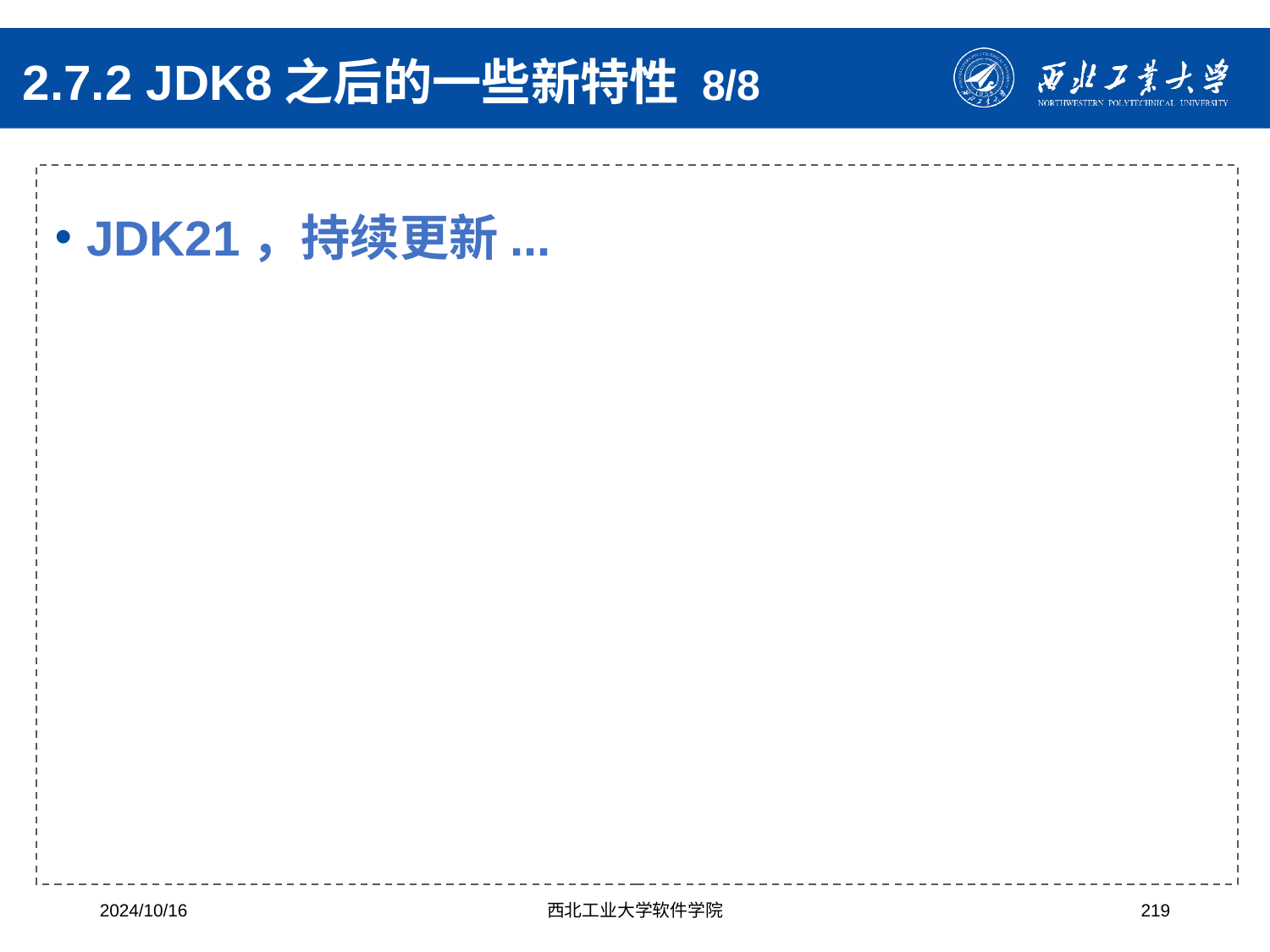

# 2.7.2 JDK8之后的一些新特性 8/8
JDK21，持续更新...
2024/10/16
西北工业大学软件学院
219